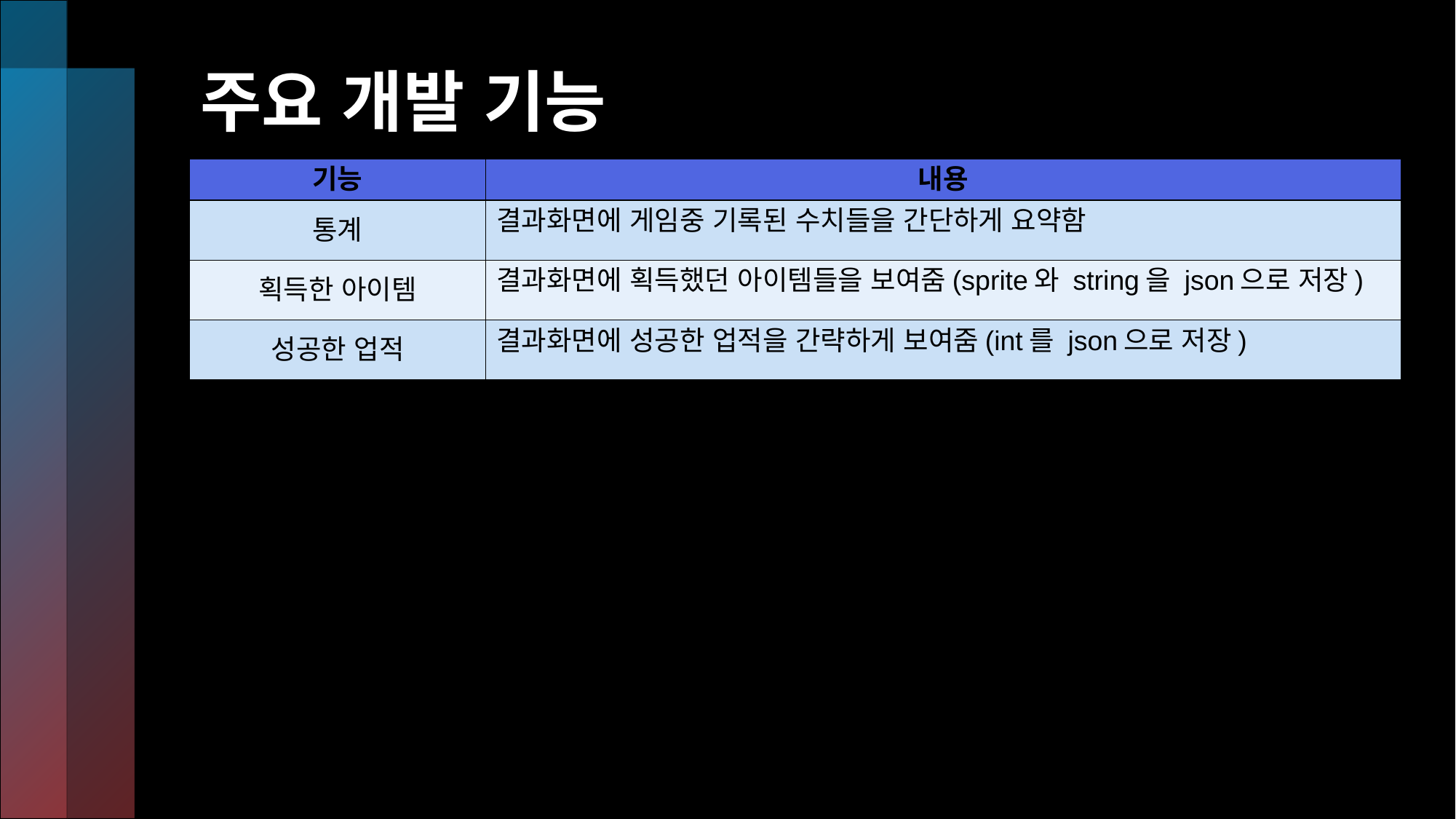

# 주요 개발 기능
| 기능 | 내용 |
| --- | --- |
| 통계 | 결과화면에 게임중 기록된 수치들을 간단하게 요약함 |
| 획득한 아이템 | 결과화면에 획득했던 아이템들을 보여줌(sprite와 string을 json으로 저장) |
| 성공한 업적 | 결과화면에 성공한 업적을 간략하게 보여줌(int를 json으로 저장) |